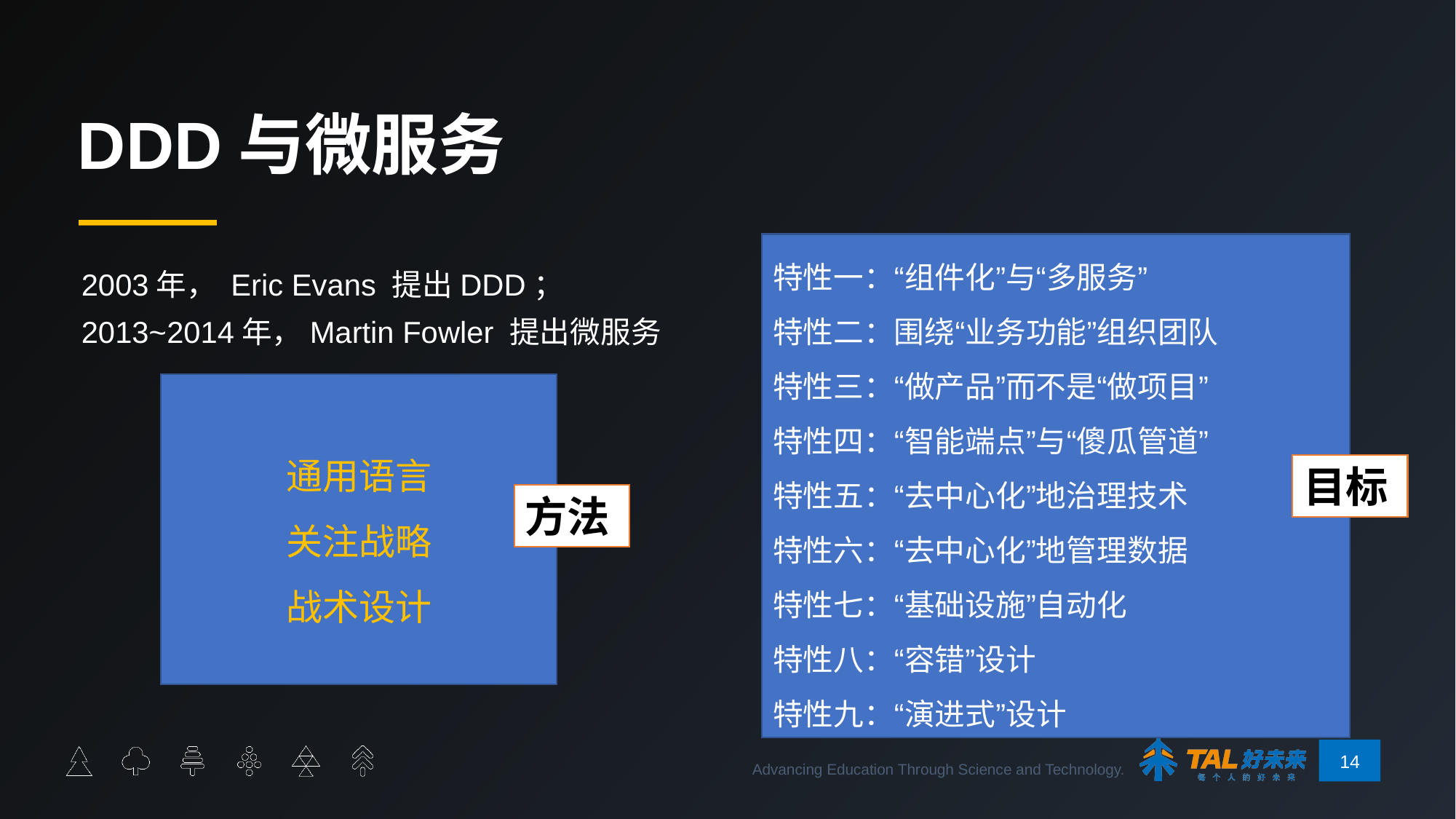

# DDD与微服务

特性一：“组件化”与“多服务”
特性二：围绕“业务功能”组织团队
特性三：“做产品”而不是“做项目”
特性四：“智能端点”与“傻瓜管道”
特性五：“去中心化”地治理技术
特性六：“去中心化”地管理数据
特性七：“基础设施”自动化
特性八：“容错”设计
特性九：“演进式”设计
2003年， Eric Evans 提出DDD；
2013~2014年，Martin Fowler 提出微服务
通用语言
关注战略
战术设计
目标
方法
14